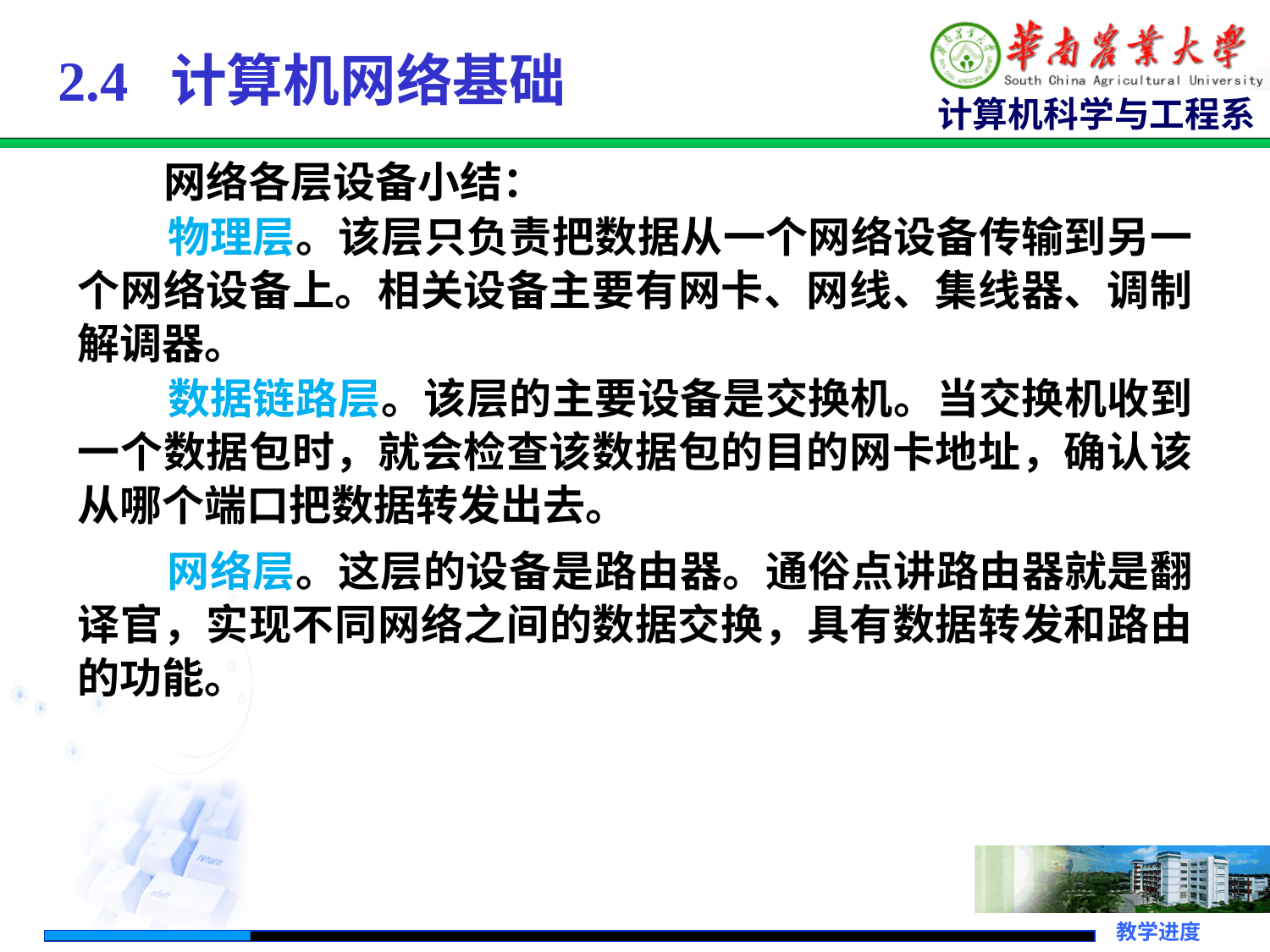

# 2.4  计算机网络基础
        网络各层设备小结：
        物理层。该层只负责把数据从一个网络设备传输到另一个网络设备上。相关设备主要有网卡、网线、集线器、调制解调器。
        数据链路层。该层的主要设备是交换机。当交换机收到一个数据包时，就会检查该数据包的目的网卡地址，确认该从哪个端口把数据转发出去。
        网络层。这层的设备是路由器。通俗点讲路由器就是翻译官，实现不同网络之间的数据交换，具有数据转发和路由的功能。